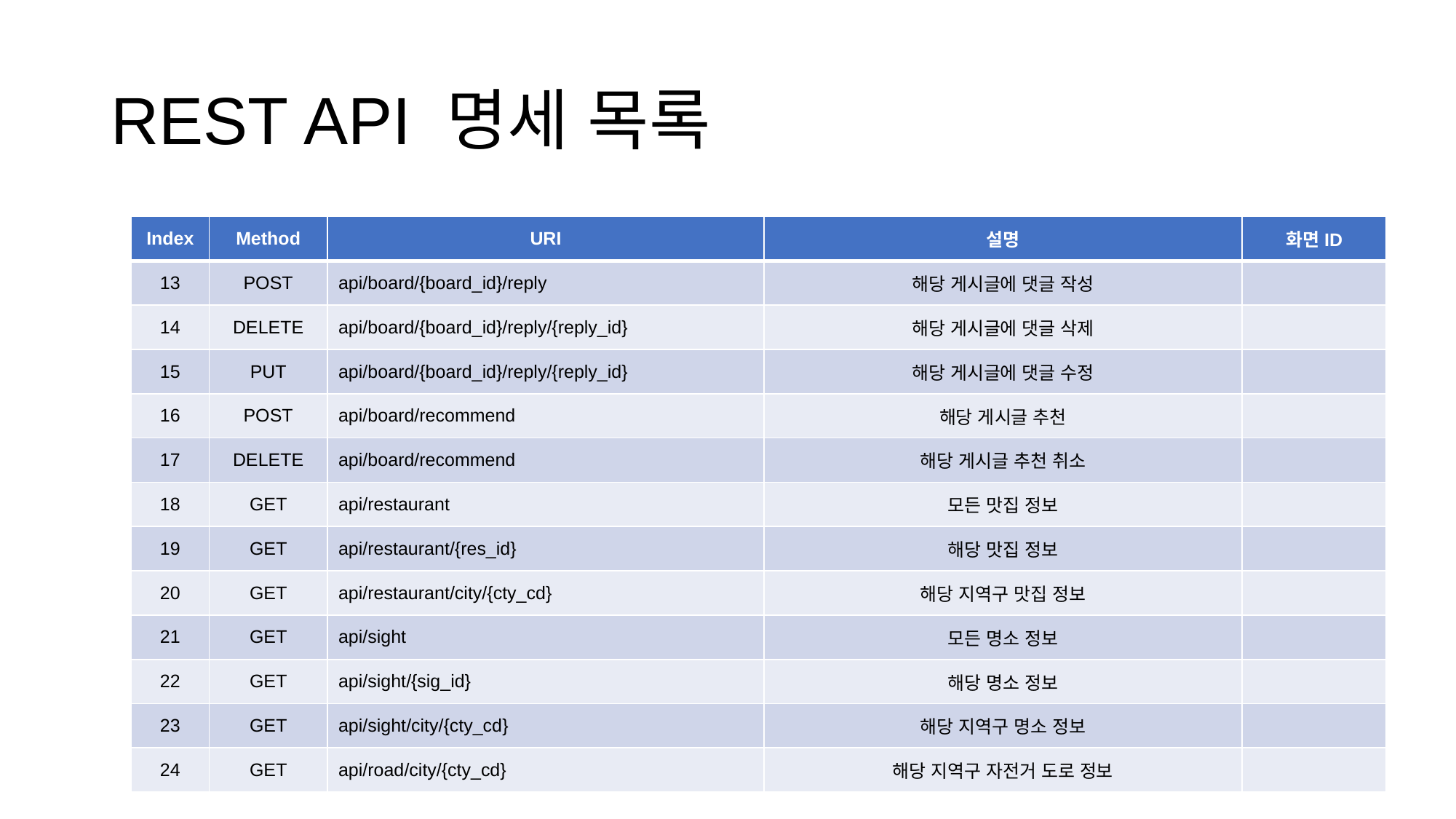

# REST API 명세 목록
| Index | Method | URI | 설명 | 화면ID |
| --- | --- | --- | --- | --- |
| 13 | POST | api/board/{board\_id}/reply | 해당 게시글에 댓글 작성 |  |
| 14 | DELETE | api/board/{board\_id}/reply/{reply\_id} | 해당 게시글에 댓글 삭제 |  |
| 15 | PUT | api/board/{board\_id}/reply/{reply\_id} | 해당 게시글에 댓글 수정 |  |
| 16 | POST | api/board/recommend | 해당 게시글 추천 |  |
| 17 | DELETE | api/board/recommend | 해당 게시글 추천 취소 |  |
| 18 | GET | api/restaurant | 모든 맛집 정보 |  |
| 19 | GET | api/restaurant/{res\_id} | 해당 맛집 정보 |  |
| 20 | GET | api/restaurant/city/{cty\_cd} | 해당 지역구 맛집 정보 |  |
| 21 | GET | api/sight | 모든 명소 정보 |  |
| 22 | GET | api/sight/{sig\_id} | 해당 명소 정보 |  |
| 23 | GET | api/sight/city/{cty\_cd} | 해당 지역구 명소 정보 |  |
| 24 | GET | api/road/city/{cty\_cd} | 해당 지역구 자전거 도로 정보 |  |